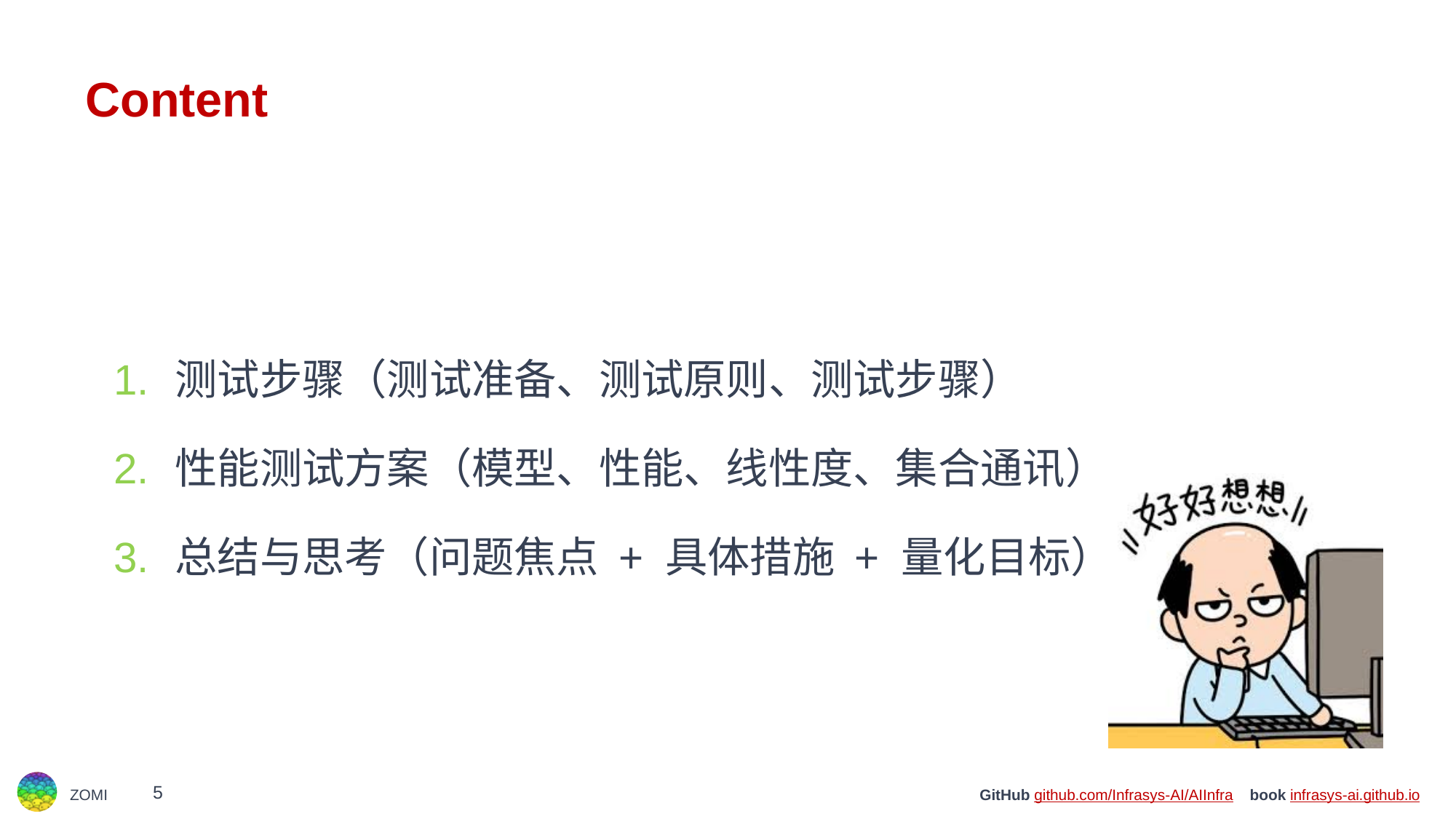

# Content
测试步骤（测试准备、测试原则、测试步骤）
性能测试方案（模型、性能、线性度、集合通讯）
总结与思考（问题焦点 + 具体措施 + 量化目标）